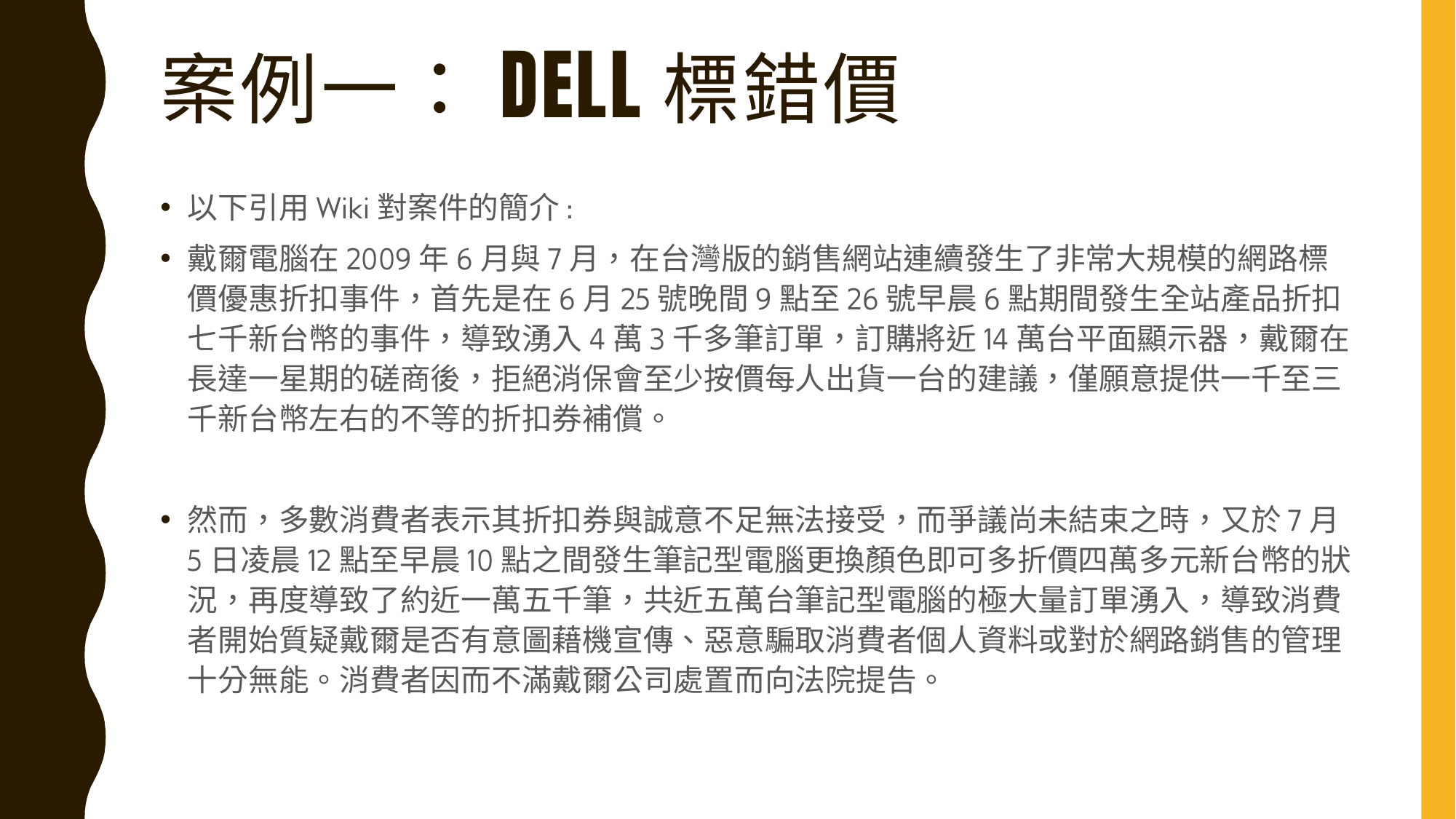

# 案例一：dell標錯價
以下引用Wiki對案件的簡介:
戴爾電腦在2009年6月與7月，在台灣版的銷售網站連續發生了非常大規模的網路標價優惠折扣事件，首先是在6月25號晚間9點至26號早晨6點期間發生全站產品折扣七千新台幣的事件，導致湧入4萬3千多筆訂單，訂購將近14萬台平面顯示器，戴爾在長達一星期的磋商後，拒絕消保會至少按價每人出貨一台的建議，僅願意提供一千至三千新台幣左右的不等的折扣券補償。

然而，多數消費者表示其折扣券與誠意不足無法接受，而爭議尚未結束之時，又於7月5日凌晨12點至早晨10點之間發生筆記型電腦更換顏色即可多折價四萬多元新台幣的狀況，再度導致了約近一萬五千筆，共近五萬台筆記型電腦的極大量訂單湧入，導致消費者開始質疑戴爾是否有意圖藉機宣傳、惡意騙取消費者個人資料或對於網路銷售的管理十分無能。消費者因而不滿戴爾公司處置而向法院提告。